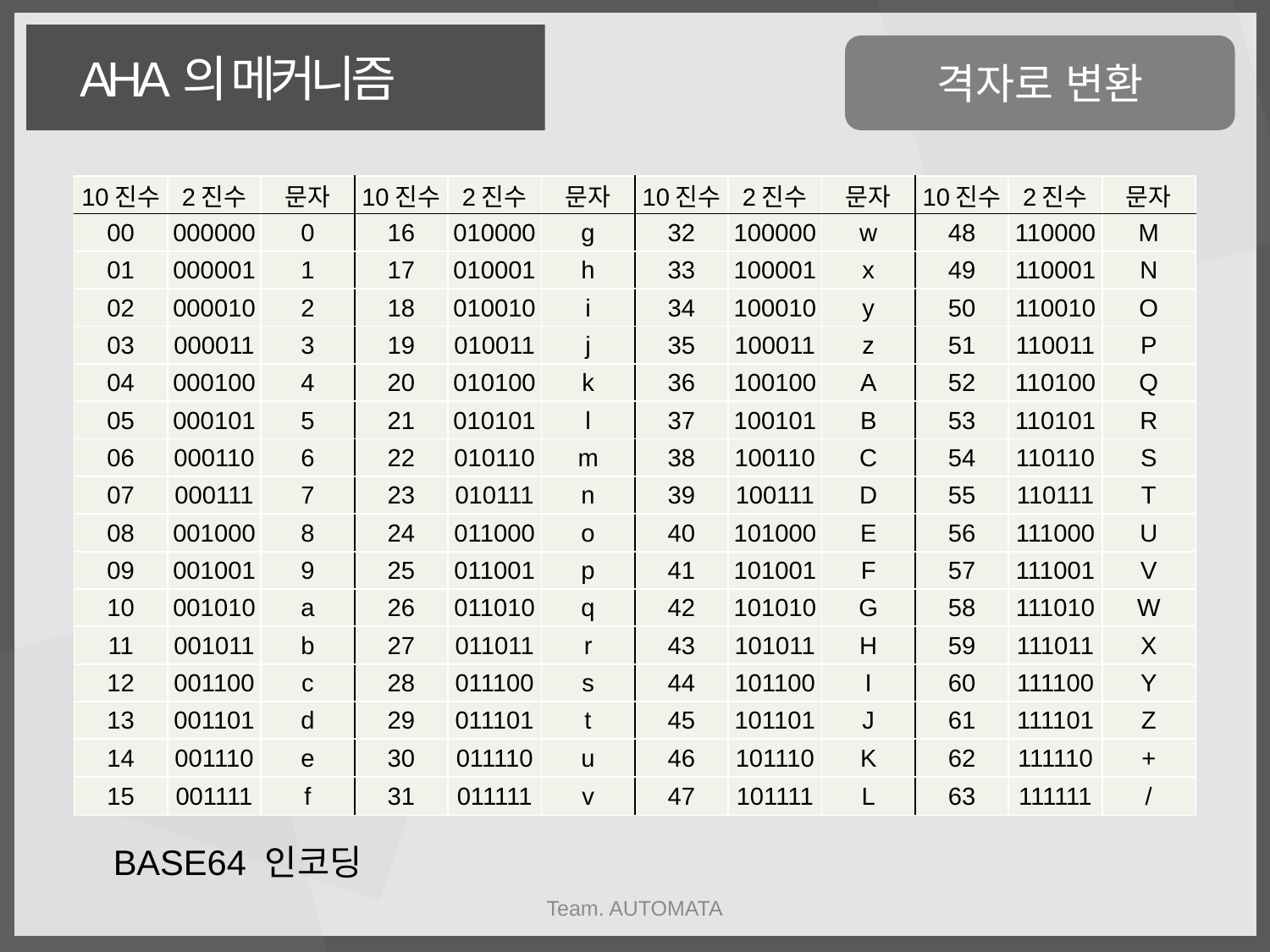

격자로 변환
AHA의 메커니즘
| 10진수 | 2진수 | 문자 | 10진수 | 2진수 | 문자 | 10진수 | 2진수 | 문자 | 10진수 | 2진수 | 문자 |
| --- | --- | --- | --- | --- | --- | --- | --- | --- | --- | --- | --- |
| 00 | 000000 | 0 | 16 | 010000 | g | 32 | 100000 | w | 48 | 110000 | M |
| 01 | 000001 | 1 | 17 | 010001 | h | 33 | 100001 | x | 49 | 110001 | N |
| 02 | 000010 | 2 | 18 | 010010 | i | 34 | 100010 | y | 50 | 110010 | O |
| 03 | 000011 | 3 | 19 | 010011 | j | 35 | 100011 | z | 51 | 110011 | P |
| 04 | 000100 | 4 | 20 | 010100 | k | 36 | 100100 | A | 52 | 110100 | Q |
| 05 | 000101 | 5 | 21 | 010101 | l | 37 | 100101 | B | 53 | 110101 | R |
| 06 | 000110 | 6 | 22 | 010110 | m | 38 | 100110 | C | 54 | 110110 | S |
| 07 | 000111 | 7 | 23 | 010111 | n | 39 | 100111 | D | 55 | 110111 | T |
| 08 | 001000 | 8 | 24 | 011000 | o | 40 | 101000 | E | 56 | 111000 | U |
| 09 | 001001 | 9 | 25 | 011001 | p | 41 | 101001 | F | 57 | 111001 | V |
| 10 | 001010 | a | 26 | 011010 | q | 42 | 101010 | G | 58 | 111010 | W |
| 11 | 001011 | b | 27 | 011011 | r | 43 | 101011 | H | 59 | 111011 | X |
| 12 | 001100 | c | 28 | 011100 | s | 44 | 101100 | I | 60 | 111100 | Y |
| 13 | 001101 | d | 29 | 011101 | t | 45 | 101101 | J | 61 | 111101 | Z |
| 14 | 001110 | e | 30 | 011110 | u | 46 | 101110 | K | 62 | 111110 | + |
| 15 | 001111 | f | 31 | 011111 | v | 47 | 101111 | L | 63 | 111111 | / |
BASE64 인코딩
Team. AUTOMATA